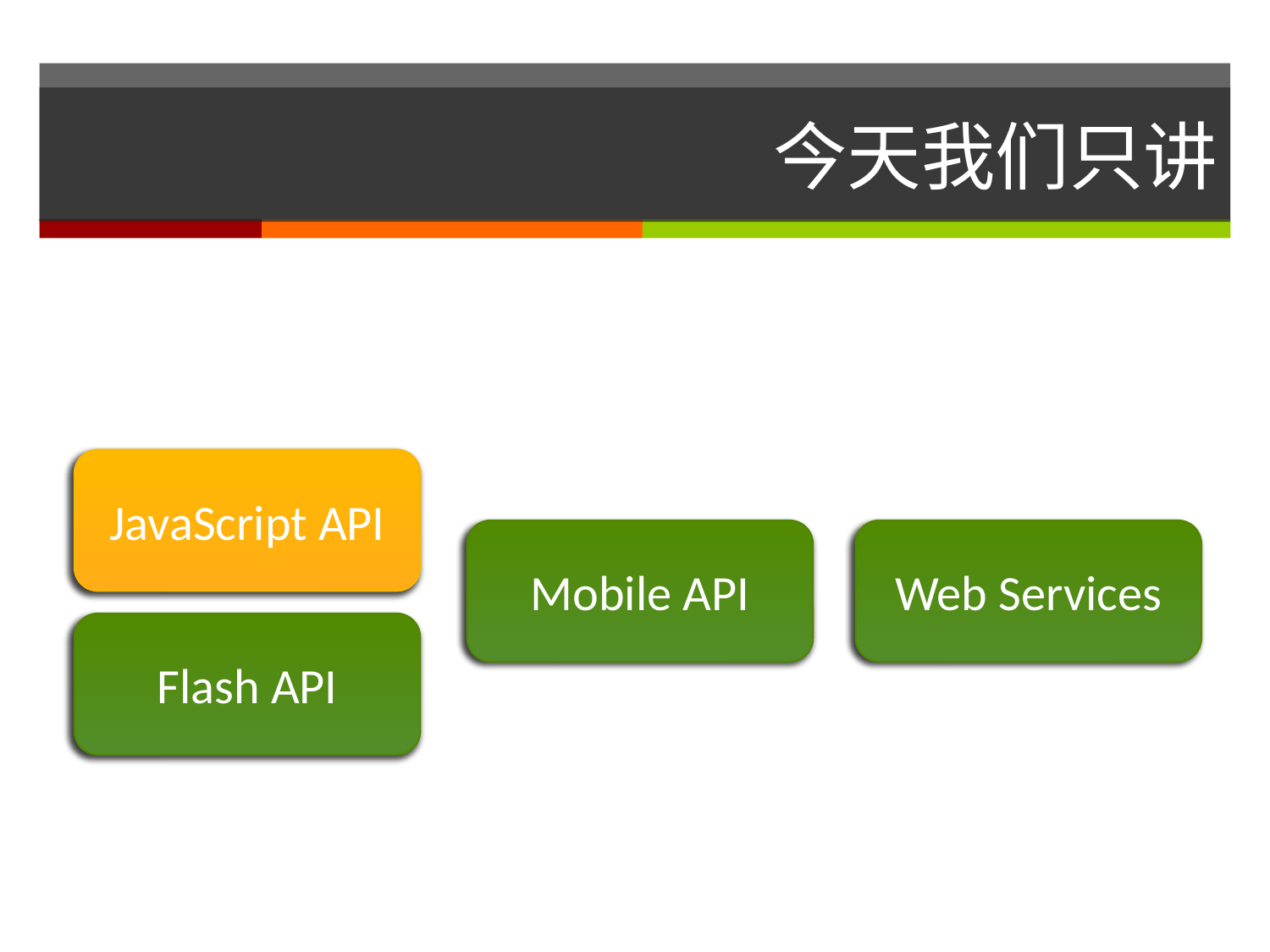

# 今天我们只讲
JavaScript API
Mobile API
Web Services
Flash API